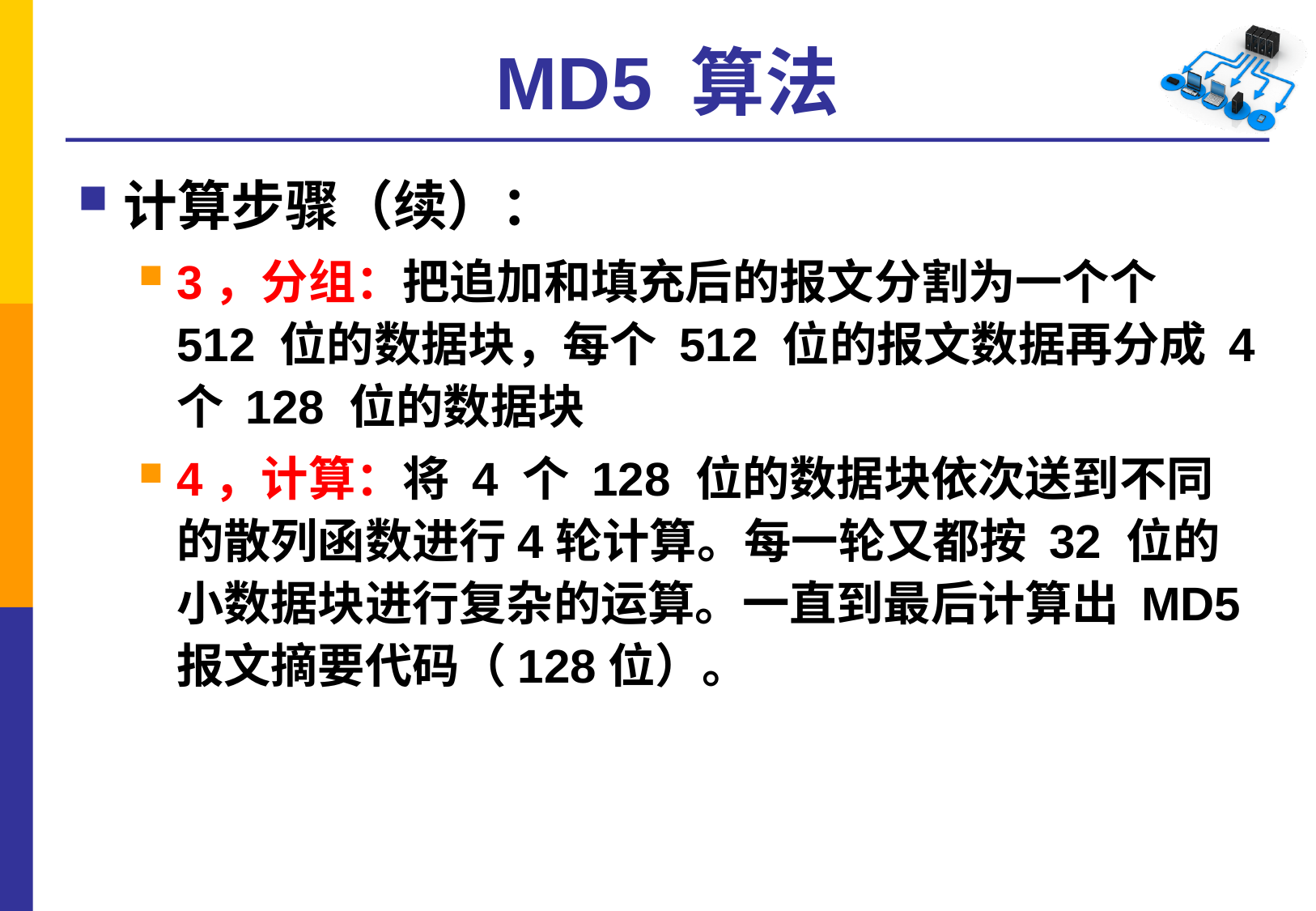

# MD5 算法
计算步骤（续）：
3，分组：把追加和填充后的报文分割为一个个 512 位的数据块，每个 512 位的报文数据再分成 4 个 128 位的数据块
4，计算：将 4 个 128 位的数据块依次送到不同的散列函数进行4轮计算。每一轮又都按 32 位的小数据块进行复杂的运算。一直到最后计算出 MD5 报文摘要代码（128位）。